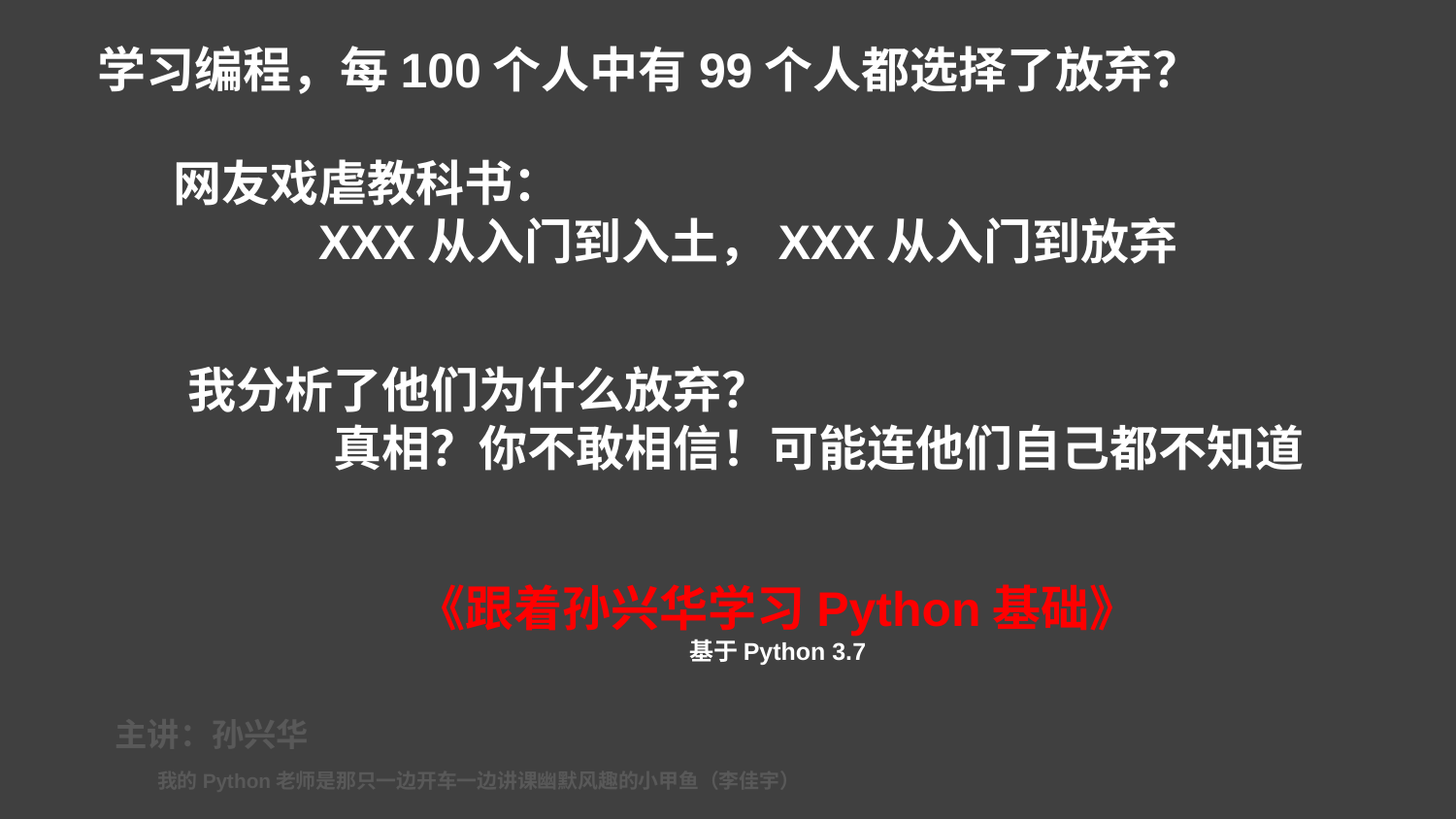

学习编程，每100个人中有99个人都选择了放弃？
网友戏虐教科书：
	XXX从入门到入土，XXX从入门到放弃
我分析了他们为什么放弃？
	真相？你不敢相信！可能连他们自己都不知道
《跟着孙兴华学习Python基础》
基于Python 3.7